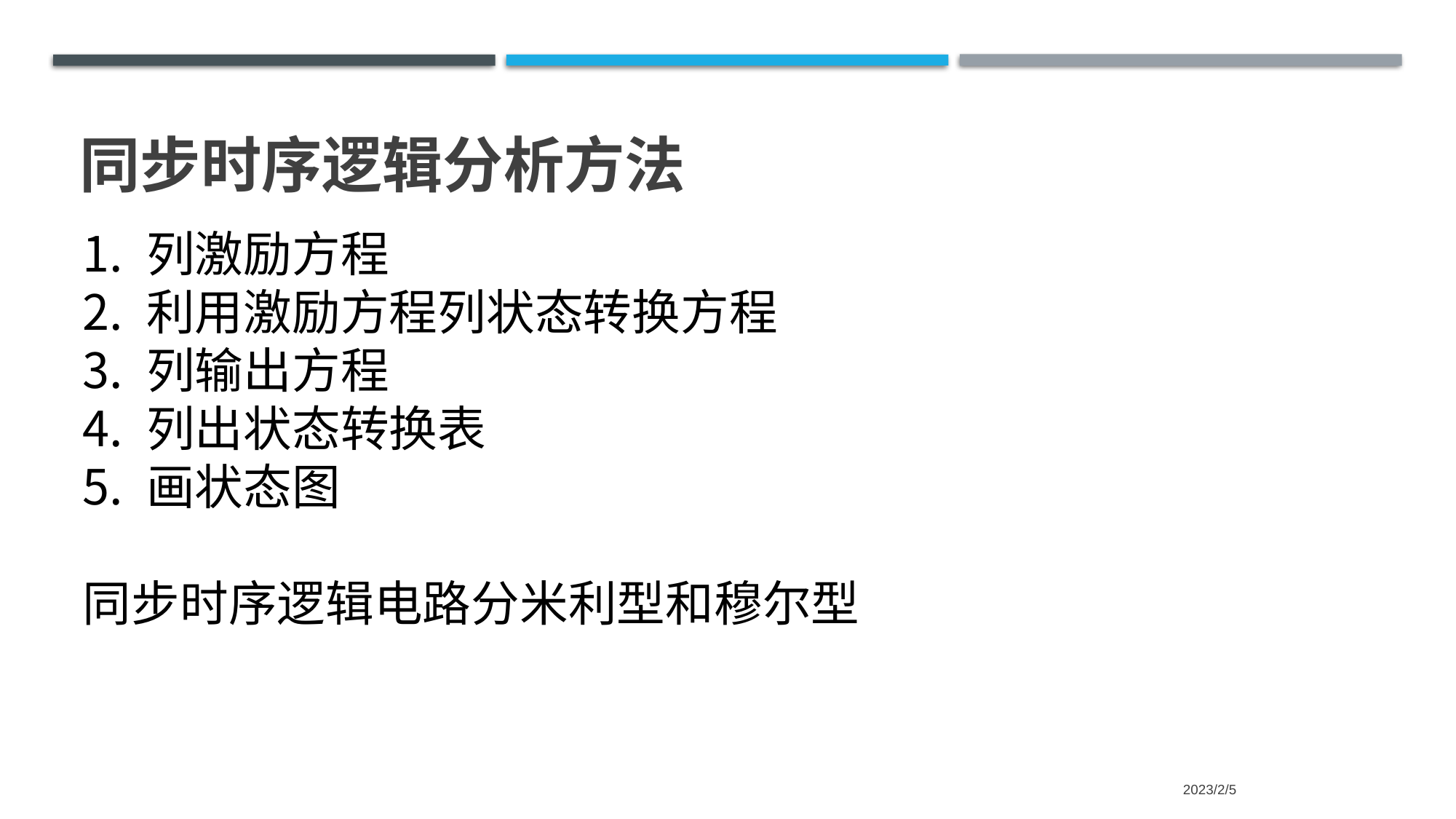

# 同步时序逻辑分析方法
 列激励方程
 利用激励方程列状态转换方程
 列输出方程
 列出状态转换表
 画状态图

同步时序逻辑电路分米利型和穆尔型
2023/2/5